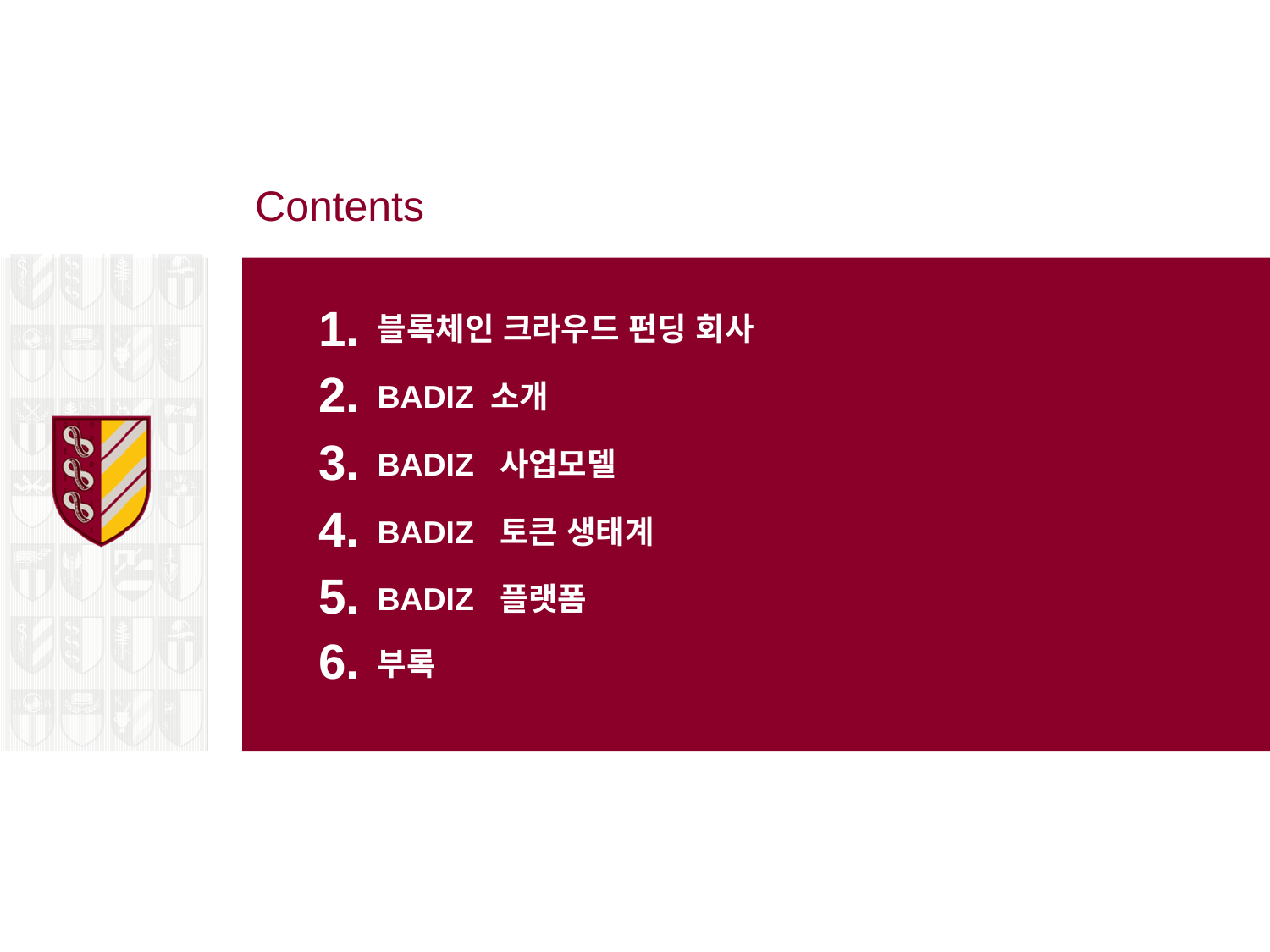

# Contents
1.
블록체인 크라우드 펀딩 회사
2.
BADIZ 소개
3.
BADIZ  사업모델
4.
BADIZ  토큰 생태계
5.
BADIZ  플랫폼
6.
부록